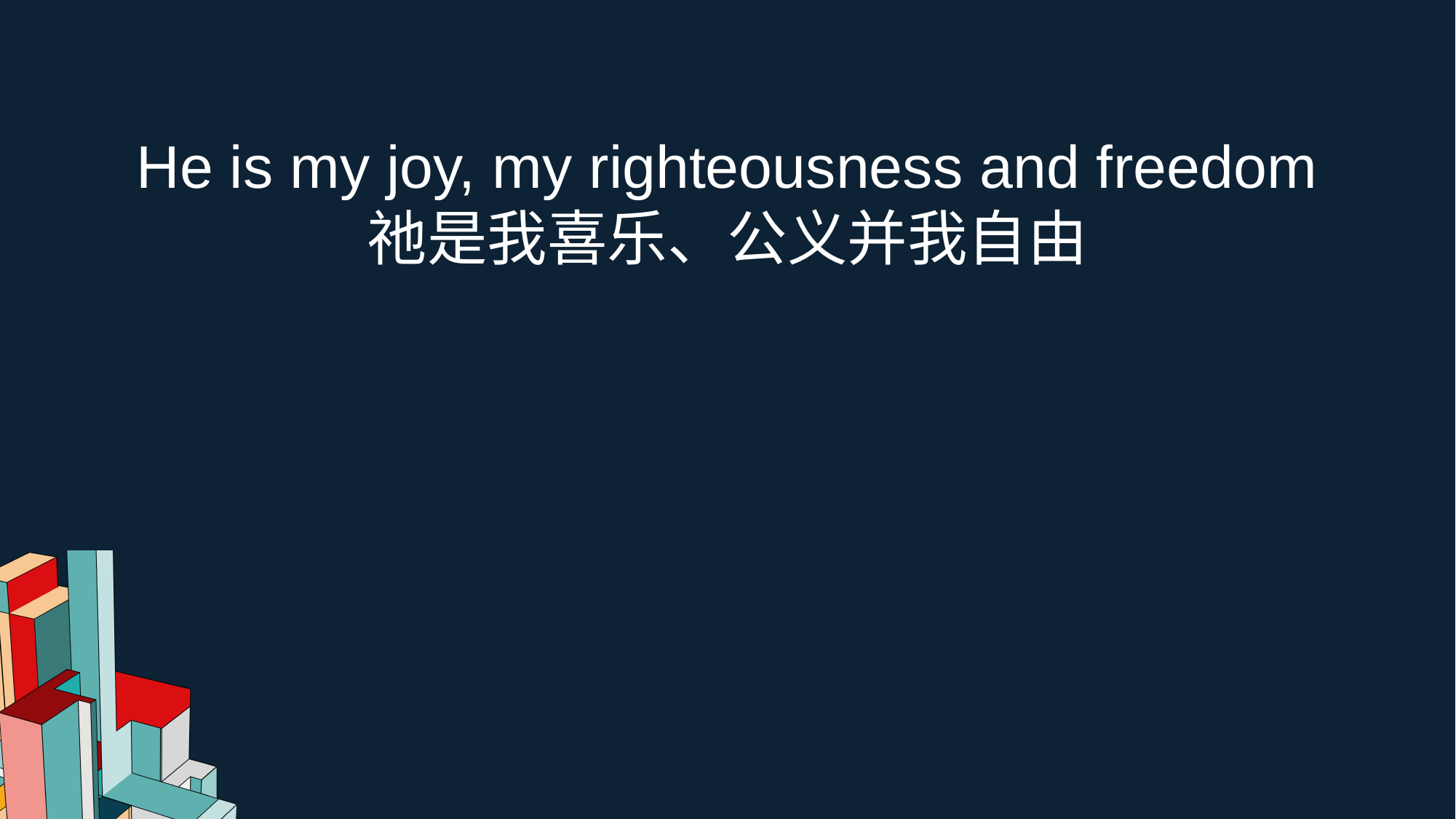

He is my joy, my righteousness and freedom
祂是我喜乐、公义并我自由